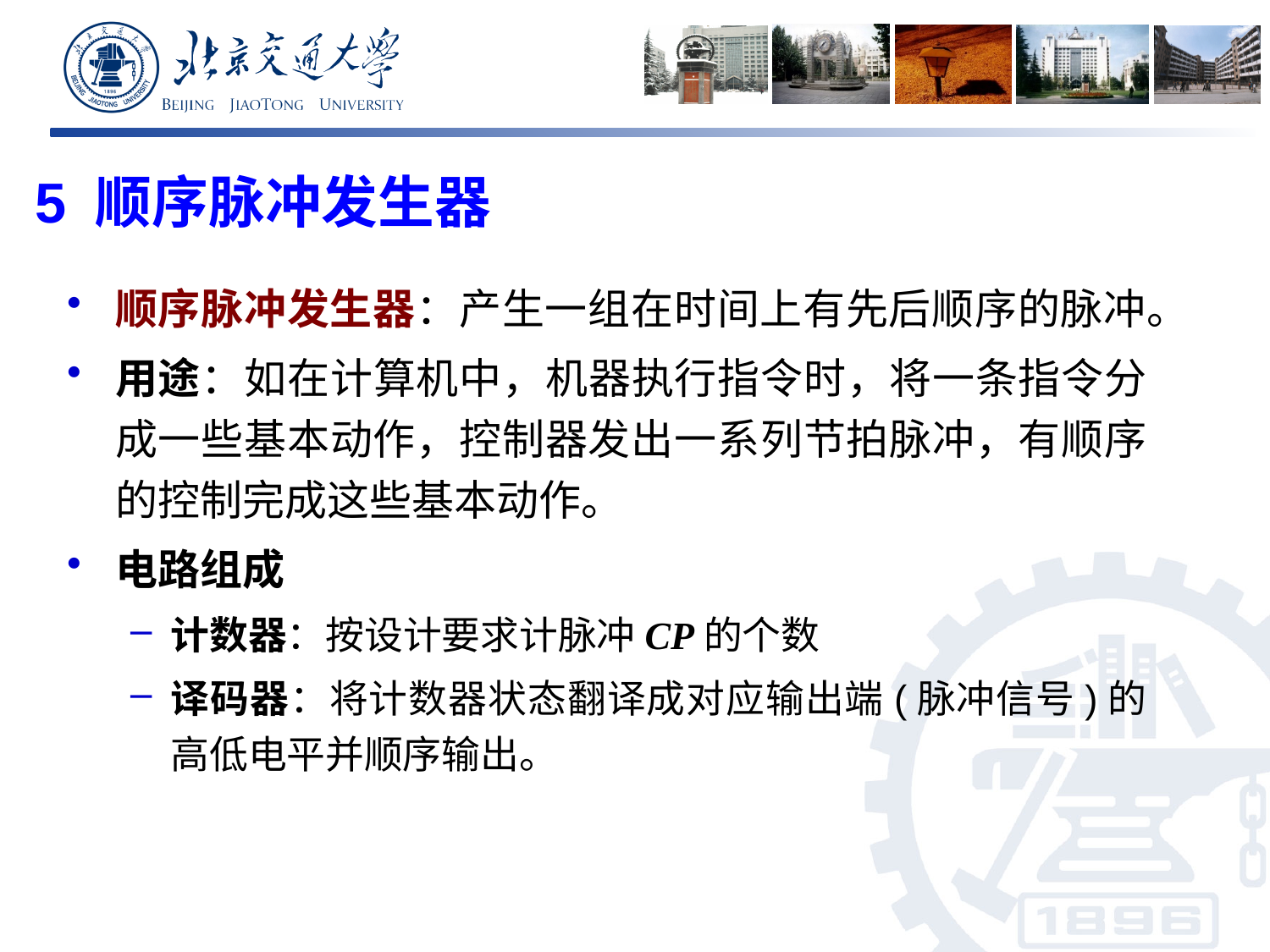

5 顺序脉冲发生器

顺序脉冲发生器：产生一组在时间上有先后顺序的脉冲。
用途：如在计算机中，机器执行指令时，将一条指令分成一些基本动作，控制器发出一系列节拍脉冲，有顺序的控制完成这些基本动作。
电路组成
计数器：按设计要求计脉冲CP的个数
译码器：将计数器状态翻译成对应输出端(脉冲信号)的高低电平并顺序输出。